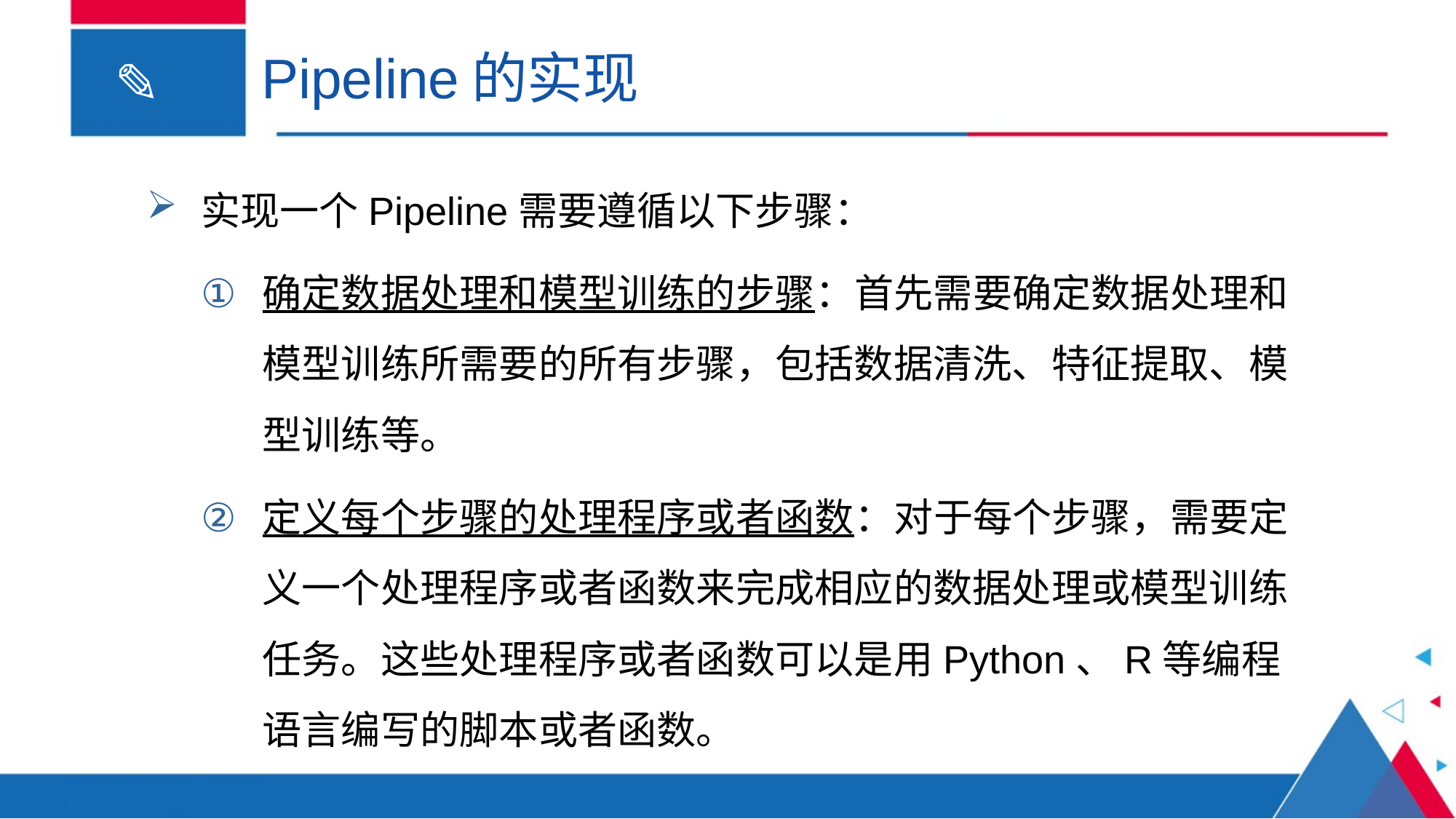

# Pipeline的实现
实现一个Pipeline需要遵循以下步骤：
确定数据处理和模型训练的步骤：首先需要确定数据处理和模型训练所需要的所有步骤，包括数据清洗、特征提取、模型训练等。
定义每个步骤的处理程序或者函数：对于每个步骤，需要定义一个处理程序或者函数来完成相应的数据处理或模型训练任务。这些处理程序或者函数可以是用Python、R等编程语言编写的脚本或者函数。